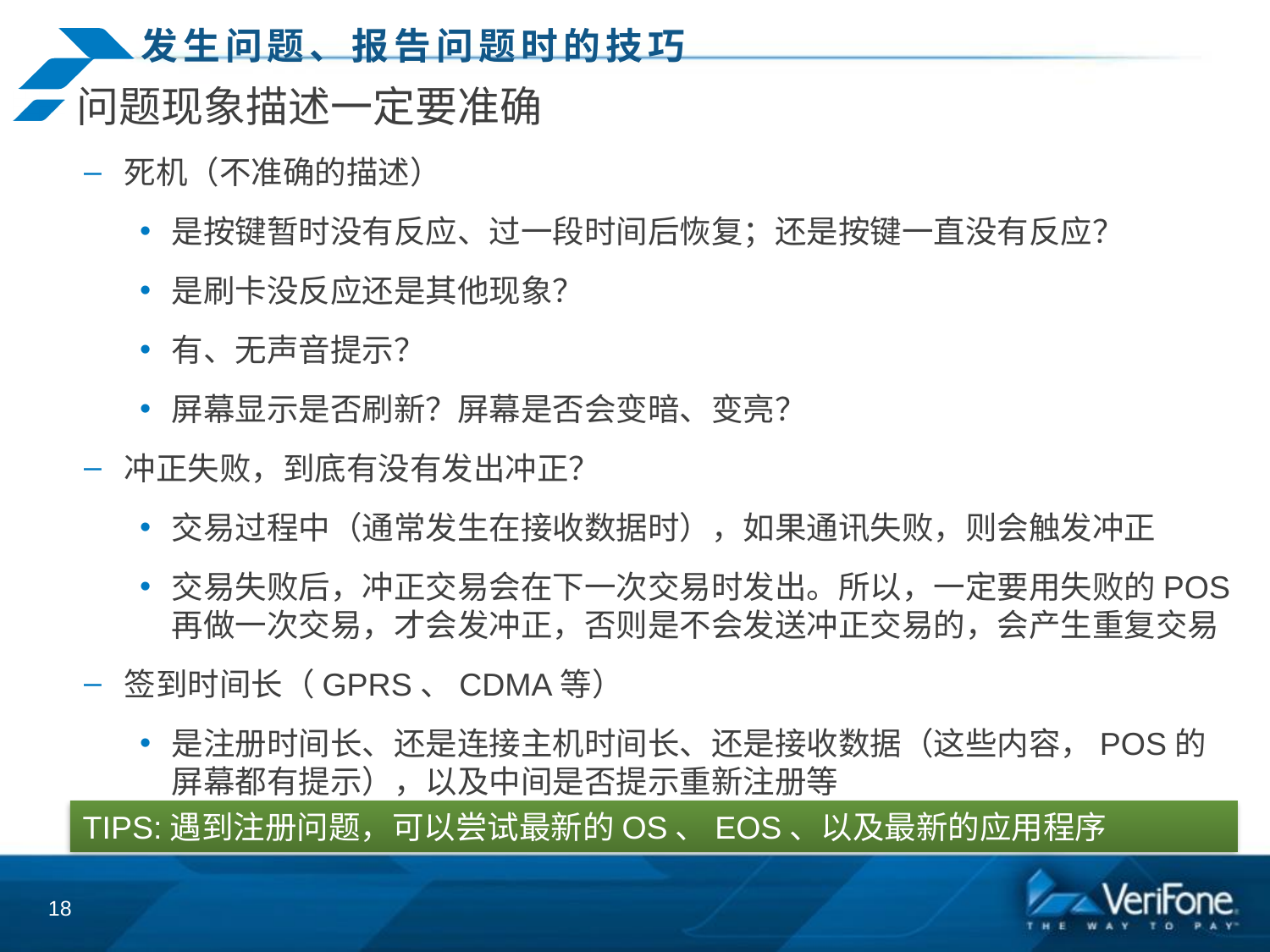

# 发生问题、报告问题时的技巧
问题现象描述一定要准确
死机（不准确的描述）
是按键暂时没有反应、过一段时间后恢复；还是按键一直没有反应？
是刷卡没反应还是其他现象？
有、无声音提示？
屏幕显示是否刷新？屏幕是否会变暗、变亮？
冲正失败，到底有没有发出冲正？
交易过程中（通常发生在接收数据时），如果通讯失败，则会触发冲正
交易失败后，冲正交易会在下一次交易时发出。所以，一定要用失败的POS再做一次交易，才会发冲正，否则是不会发送冲正交易的，会产生重复交易
签到时间长（GPRS、CDMA等）
是注册时间长、还是连接主机时间长、还是接收数据（这些内容，POS的屏幕都有提示），以及中间是否提示重新注册等

TIPS:遇到注册问题，可以尝试最新的OS、EOS、以及最新的应用程序
18